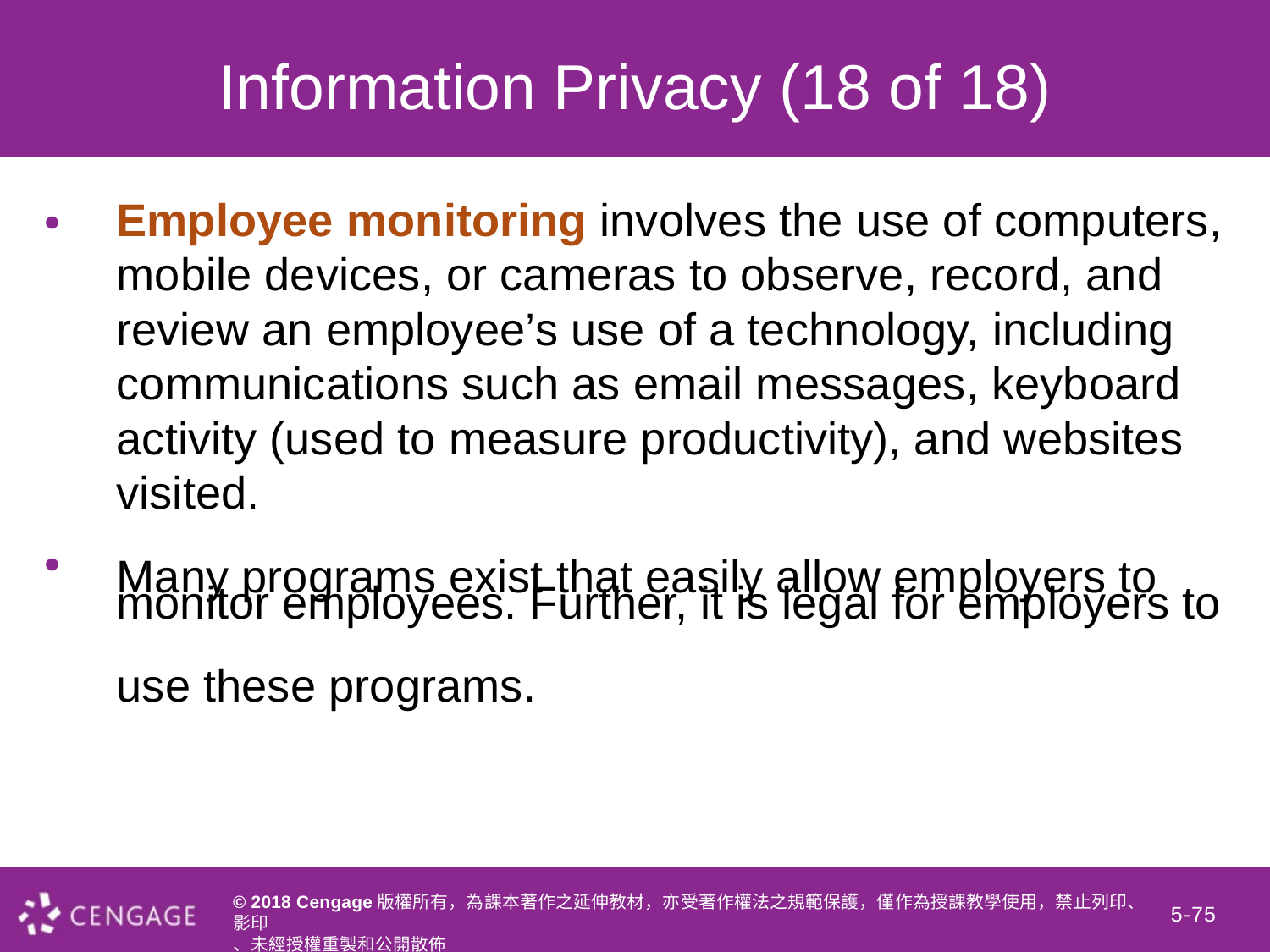

Information Privacy (18 of 18)
•
Employee monitoring involves the use of computers, mobile devices, or cameras to observe, record, and review an employee’s use of a technology, including communications such as email messages, keyboard activity (used to measure productivity), and websites visited.
Many programs exist that easily allow employers to
monitor employees. Further, it is legal for employers to
use these programs.
•

© 2018 Cengage版權所有，為課本著作之延伸教材，亦受著作權法之規範保護，僅作為授課教學使用，禁止列印、影印
、未經授權重製和公開散佈
5-75